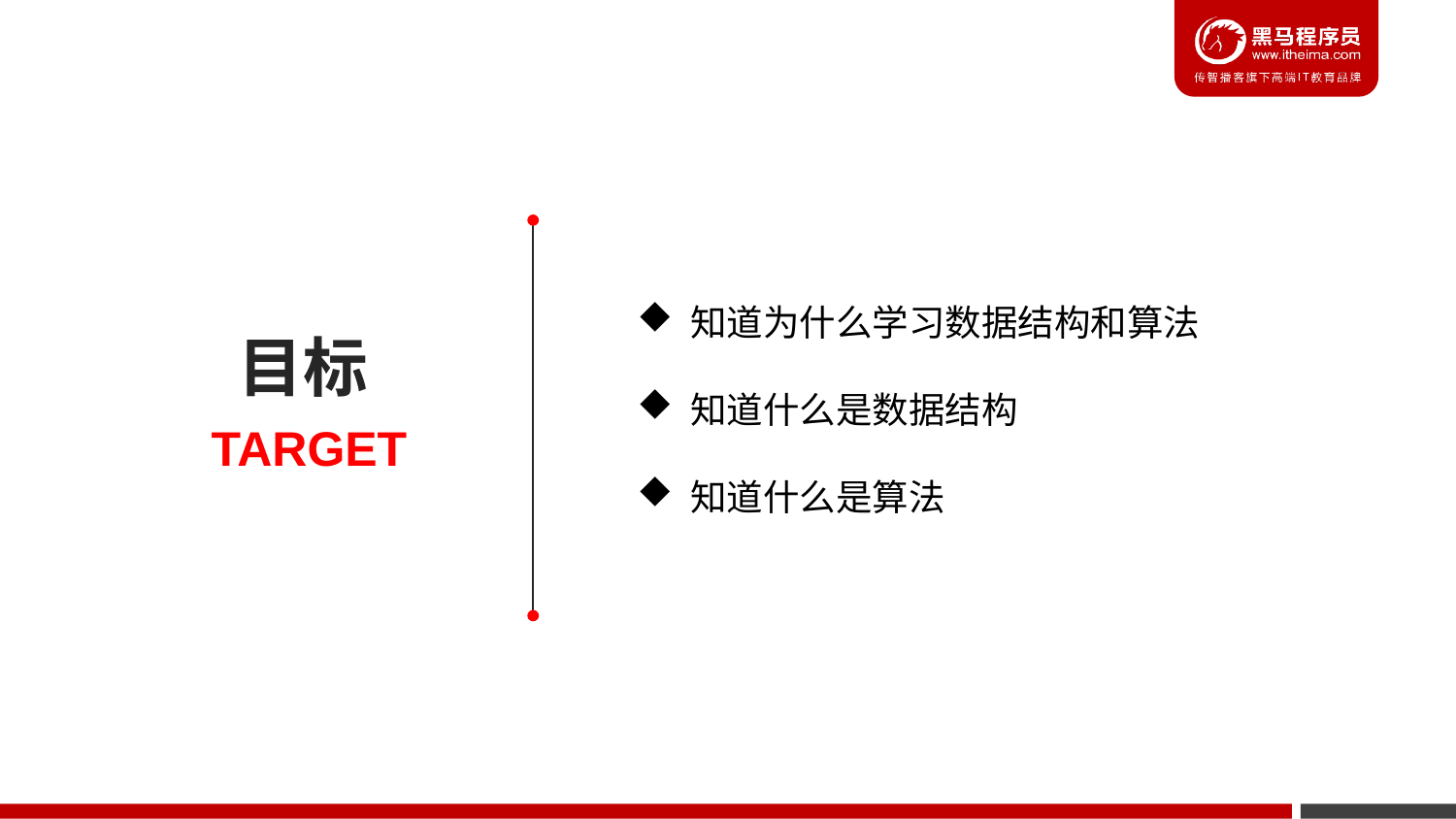

知道为什么学习数据结构和算法
 知道什么是数据结构
 知道什么是算法
目标
TARGET